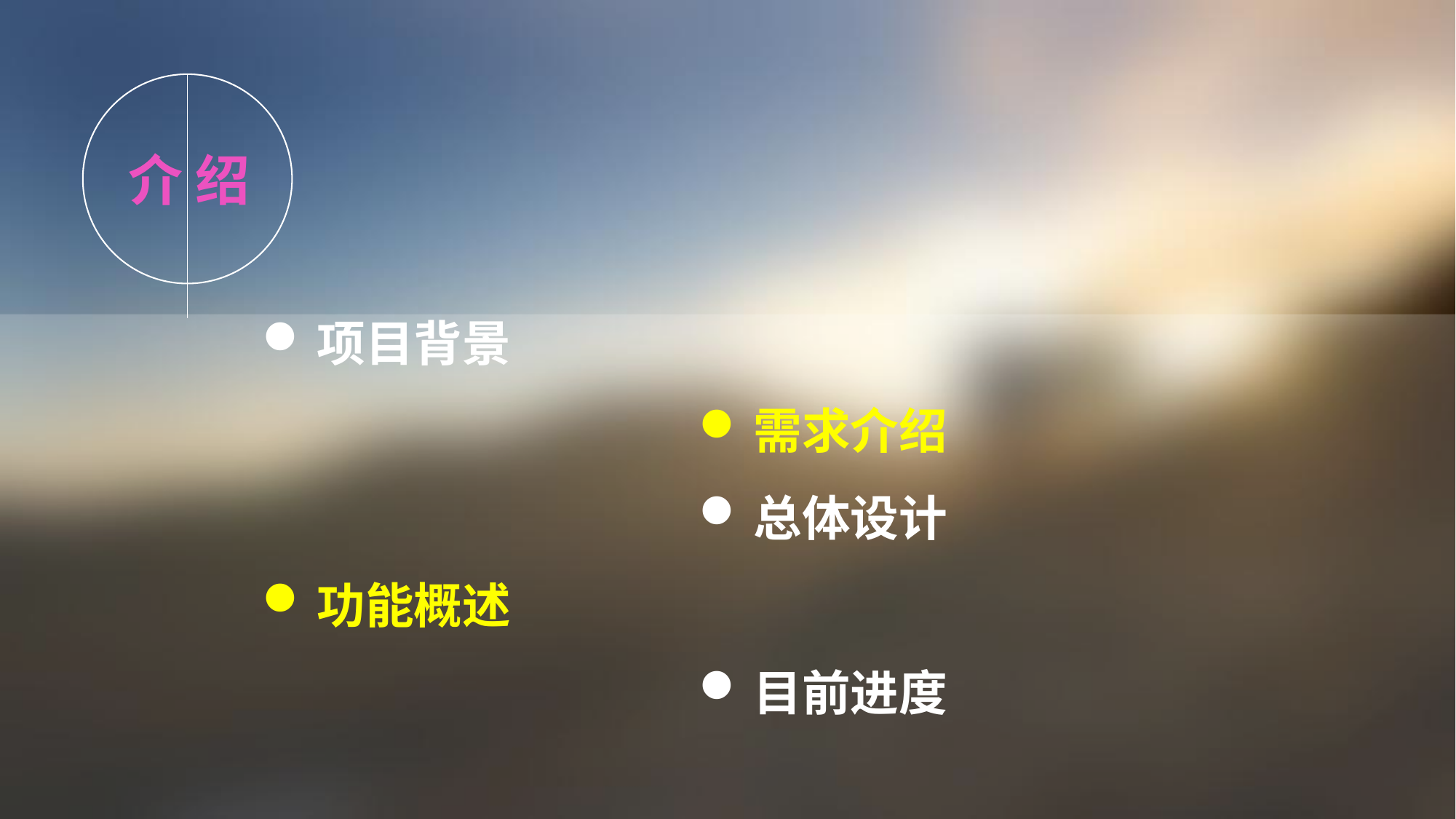

介 绍
项目背景
需求介绍
总体设计
功能概述
目前进度